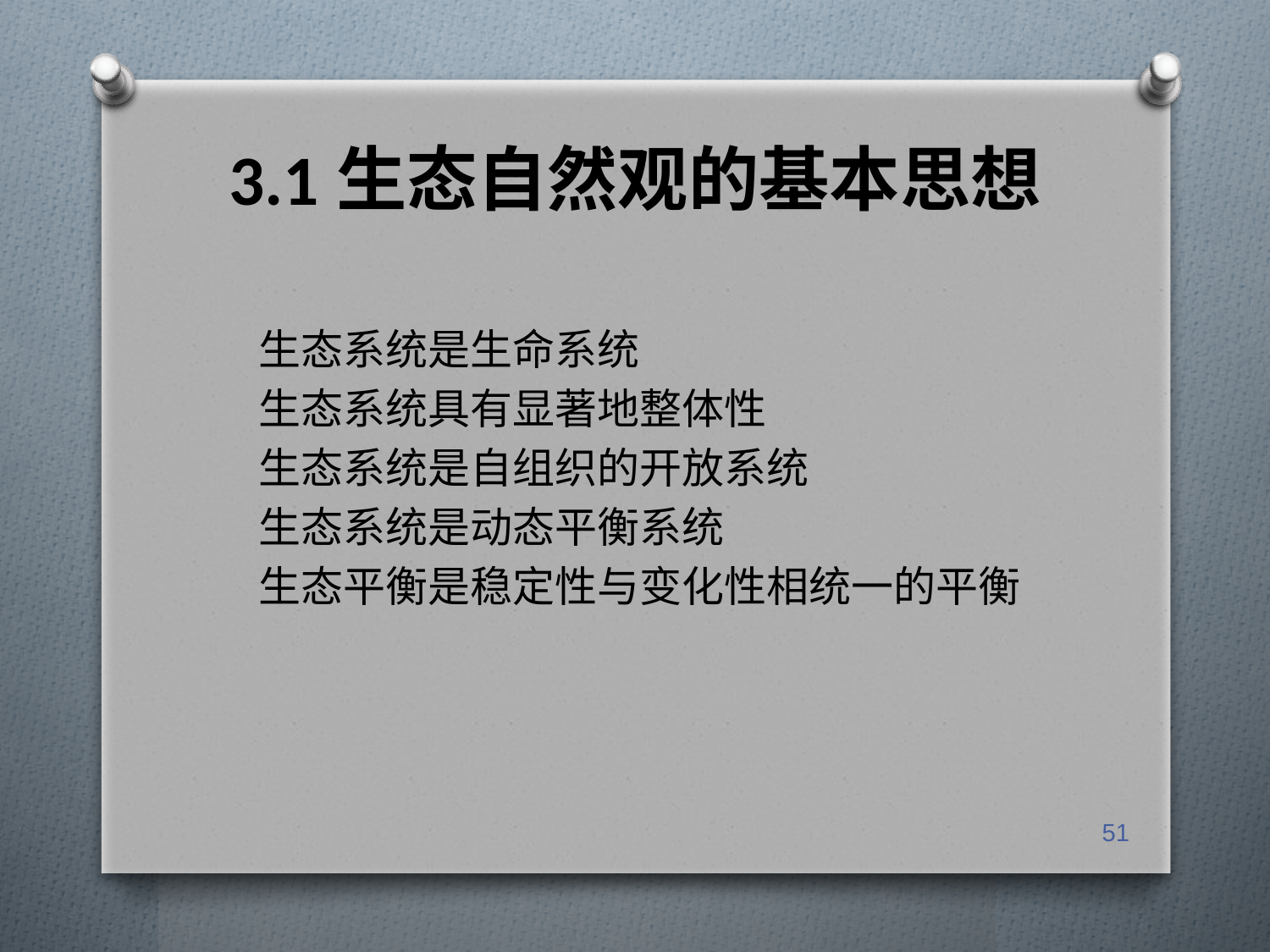

# 3.1生态自然观的基本思想
生态系统是生命系统
生态系统具有显著地整体性
生态系统是自组织的开放系统
生态系统是动态平衡系统
生态平衡是稳定性与变化性相统一的平衡

51